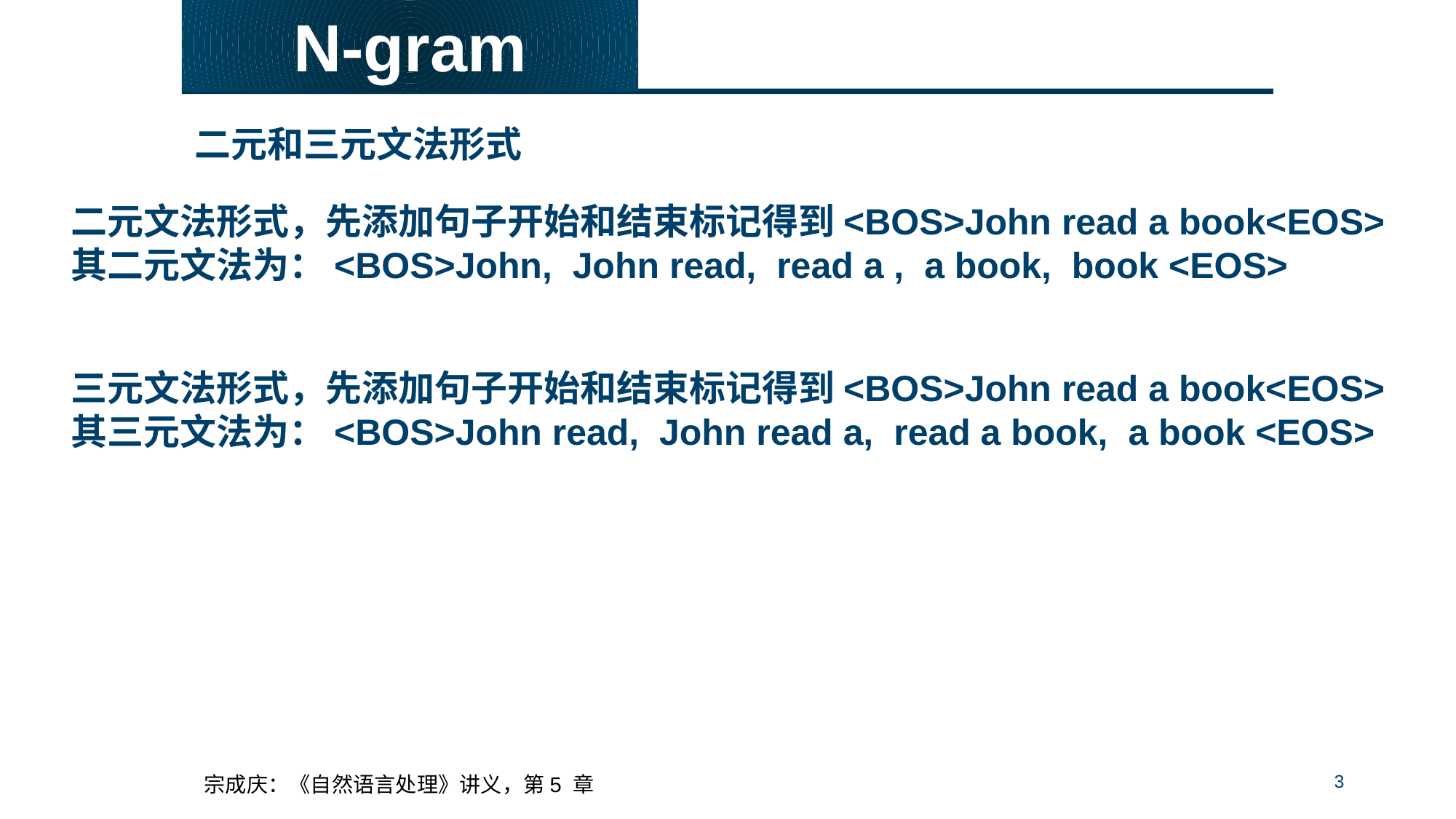

N-gram

二元和三元文法形式
二元文法形式，先添加句子开始和结束标记得到<BOS>John read a book<EOS>
其二元文法为：<BOS>John,  John read,  read a ,  a book,  book <EOS>
三元文法形式，先添加句子开始和结束标记得到<BOS>John read a book<EOS>
其三元文法为：<BOS>John read,  John read a,  read a book,  a book <EOS>
3
宗成庆：《自然语言处理》讲义，第5 章